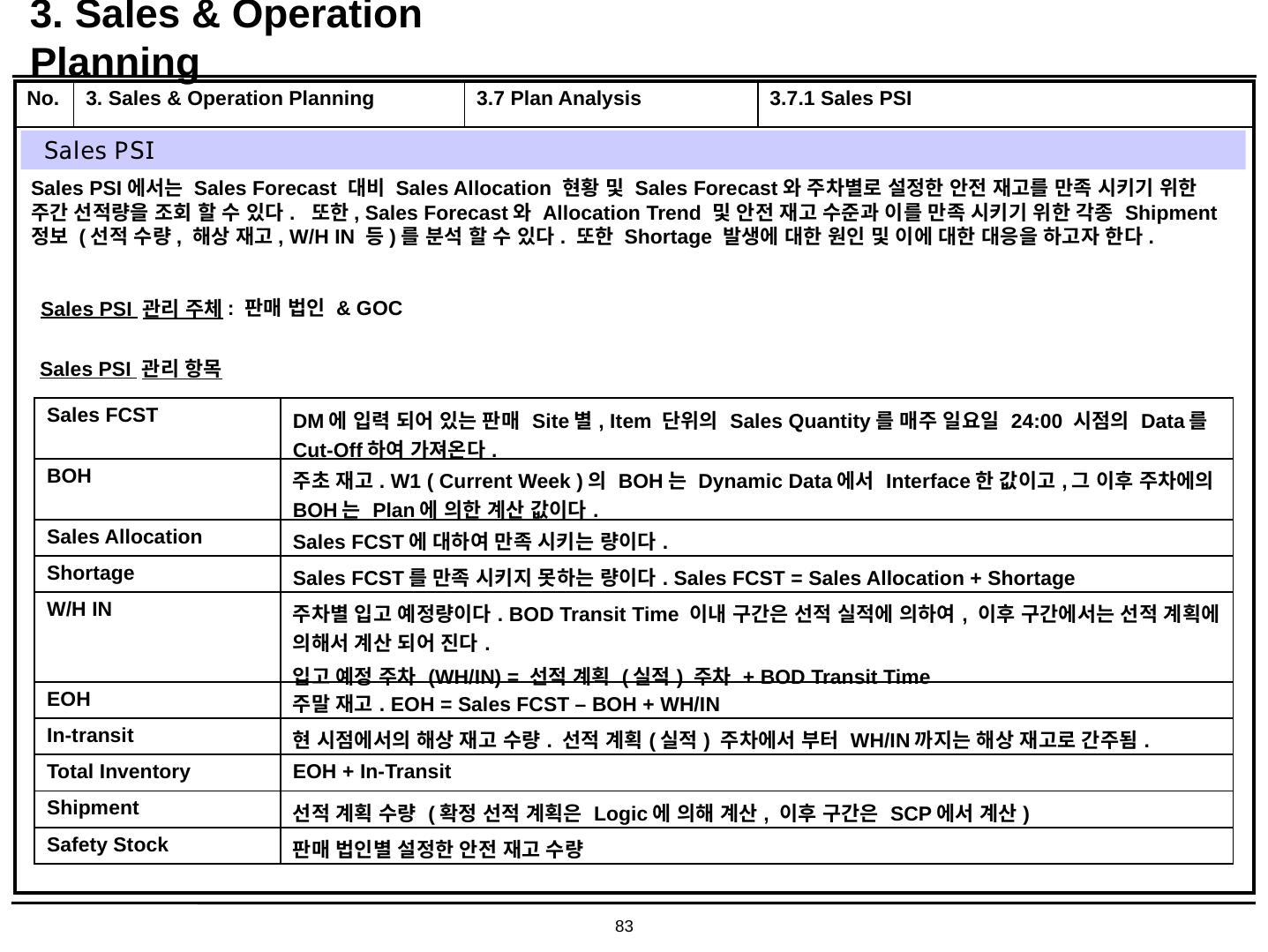

# 3. Sales & Operation Planning
| No. | 3. Sales & Operation Planning | 3.7 Plan Analysis | 3.7.1 Sales PSI |
| --- | --- | --- | --- |
|  |  |  |  |
Sales PSI

Sales PSI에서는 Sales Forecast 대비 Sales Allocation 현황 및 Sales Forecast와 주차별로 설정한 안전 재고를 만족 시키기 위한 주간 선적량을 조회 할 수 있다.  또한, Sales Forecast와 Allocation Trend 및 안전 재고 수준과 이를 만족 시키기 위한 각종 Shipment 정보 (선적 수량, 해상 재고, W/H IN 등)를 분석 할 수 있다. 또한 Shortage 발생에 대한 원인 및 이에 대한 대응을 하고자 한다.
: 판매 법인 & GOC
Sales PSI 관리 주체
Sales PSI 관리 항목
| Sales FCST | DM에 입력 되어 있는 판매 Site별, Item 단위의 Sales Quantity를 매주 일요일 24:00 시점의 Data를 Cut-Off하여 가져온다. |
| --- | --- |
| BOH | 주초 재고. W1 ( Current Week )의 BOH는 Dynamic Data에서 Interface한 값이고,그 이후 주차에의 BOH는 Plan에 의한 계산 값이다. |
| Sales Allocation | Sales FCST에 대하여 만족 시키는 량이다. |
| Shortage | Sales FCST를 만족 시키지 못하는 량이다. Sales FCST = Sales Allocation + Shortage |
| W/H IN | 주차별 입고 예정량이다. BOD Transit Time 이내 구간은 선적 실적에 의하여, 이후 구간에서는 선적 계획에 의해서 계산 되어 진다. 입고 예정 주차 (WH/IN) = 선적 계획 (실적) 주차 + BOD Transit Time |
| EOH | 주말 재고. EOH = Sales FCST – BOH + WH/IN |
| In-transit | 현 시점에서의 해상 재고 수량. 선적 계획(실적) 주차에서 부터 WH/IN까지는 해상 재고로 간주됨. |
| Total Inventory | EOH + In-Transit |
| Shipment | 선적 계획 수량 (확정 선적 계획은 Logic에 의해 계산, 이후 구간은 SCP에서 계산) |
| Safety Stock | 판매 법인별 설정한 안전 재고 수량 |

83